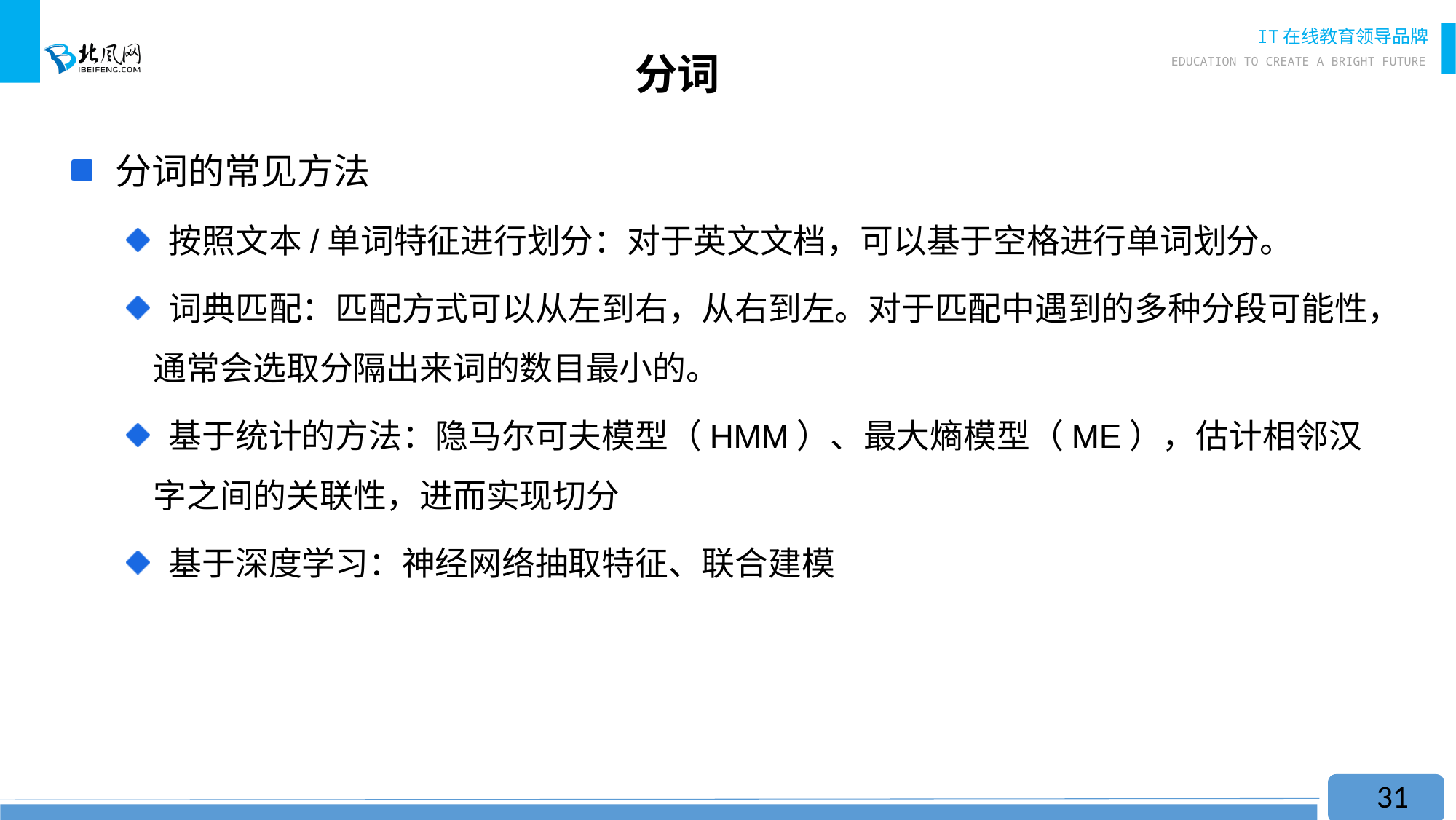

# 分词
 分词的常见方法
 按照文本/单词特征进行划分：对于英文文档，可以基于空格进行单词划分。
 词典匹配：匹配方式可以从左到右，从右到左。对于匹配中遇到的多种分段可能性，通常会选取分隔出来词的数目最小的。
 基于统计的方法：隐马尔可夫模型（HMM）、最大熵模型（ME），估计相邻汉字之间的关联性，进而实现切分
 基于深度学习：神经网络抽取特征、联合建模